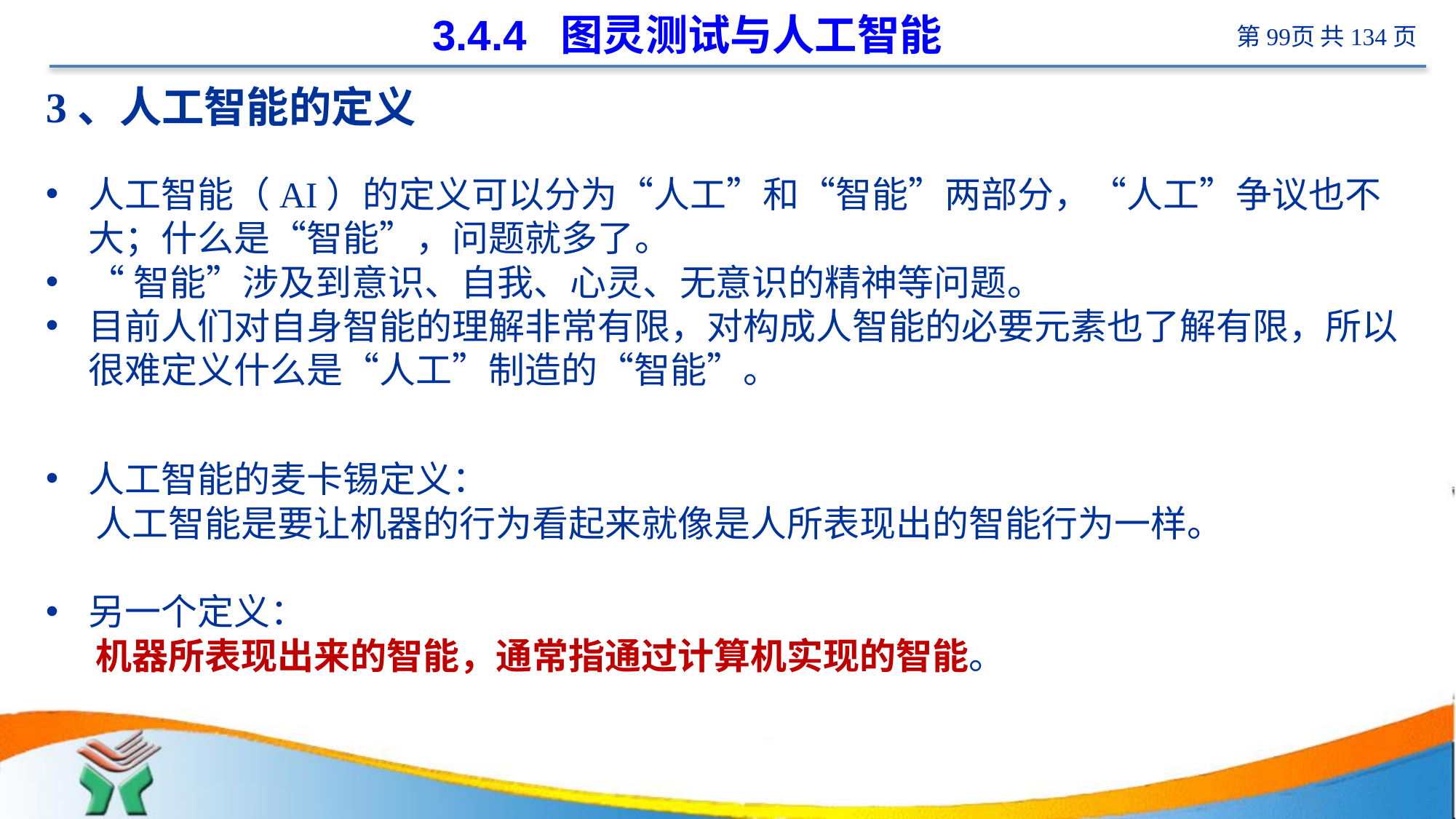

# 3.4.4  图灵测试与人工智能
3、人工智能的定义

人工智能（AI）的定义可以分为“人工”和“智能”两部分，“人工”争议也不大；什么是“智能”，问题就多了。
“智能”涉及到意识、自我、心灵、无意识的精神等问题。
目前人们对自身智能的理解非常有限，对构成人智能的必要元素也了解有限，所以很难定义什么是“人工”制造的“智能”。

人工智能的麦卡锡定义：
     人工智能是要让机器的行为看起来就像是人所表现出的智能行为一样。

另一个定义：
     机器所表现出来的智能，通常指通过计算机实现的智能。